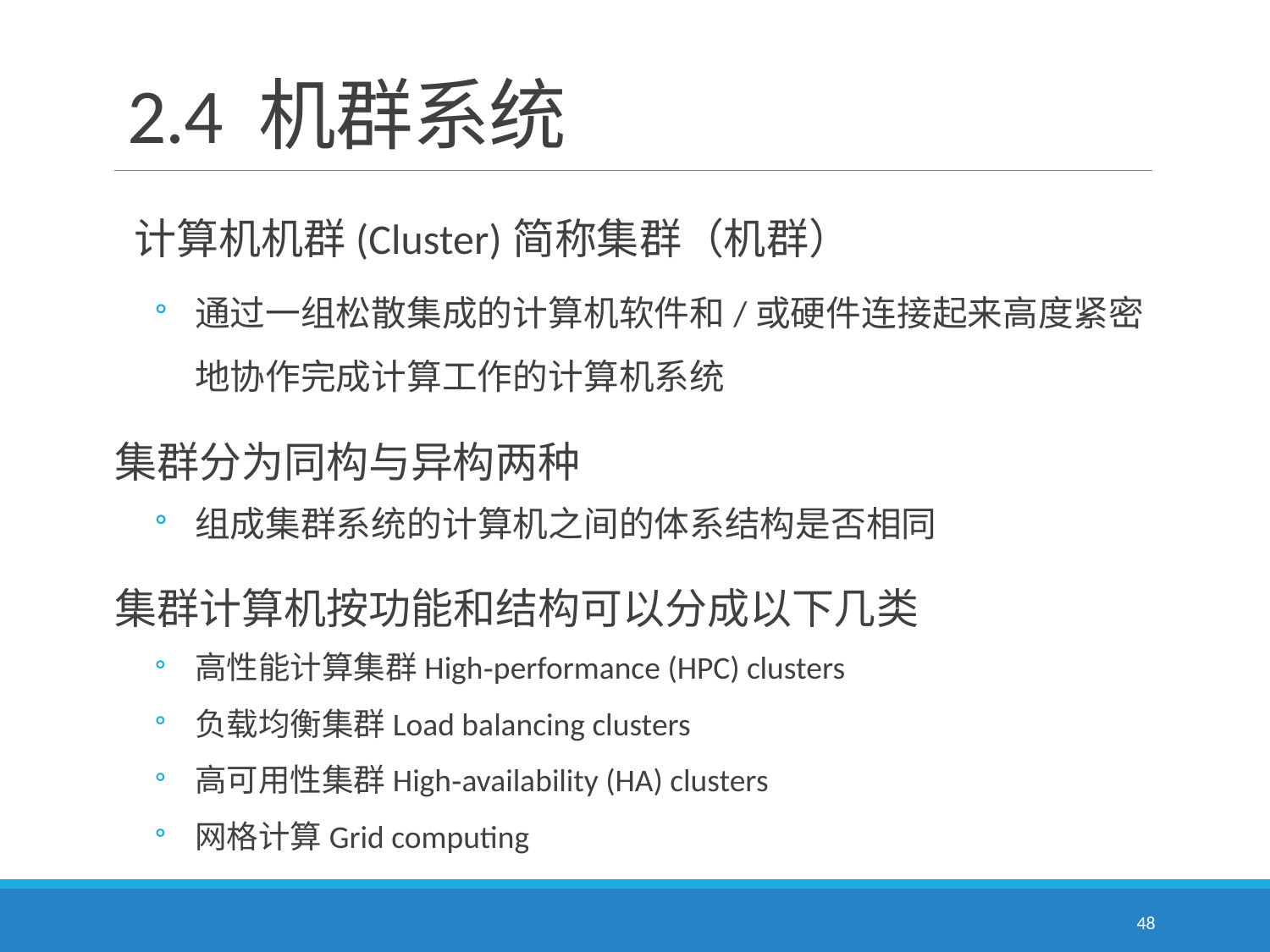

# 2.4 机群系统
 计算机机群(Cluster)简称集群（机群）
通过一组松散集成的计算机软件和/或硬件连接起来高度紧密地协作完成计算工作的计算机系统
集群分为同构与异构两种
组成集群系统的计算机之间的体系结构是否相同
集群计算机按功能和结构可以分成以下几类
高性能计算集群High‐performance (HPC) clusters
负载均衡集群Load balancing clusters
高可用性集群High‐availability (HA) clusters
网格计算Grid computing
48